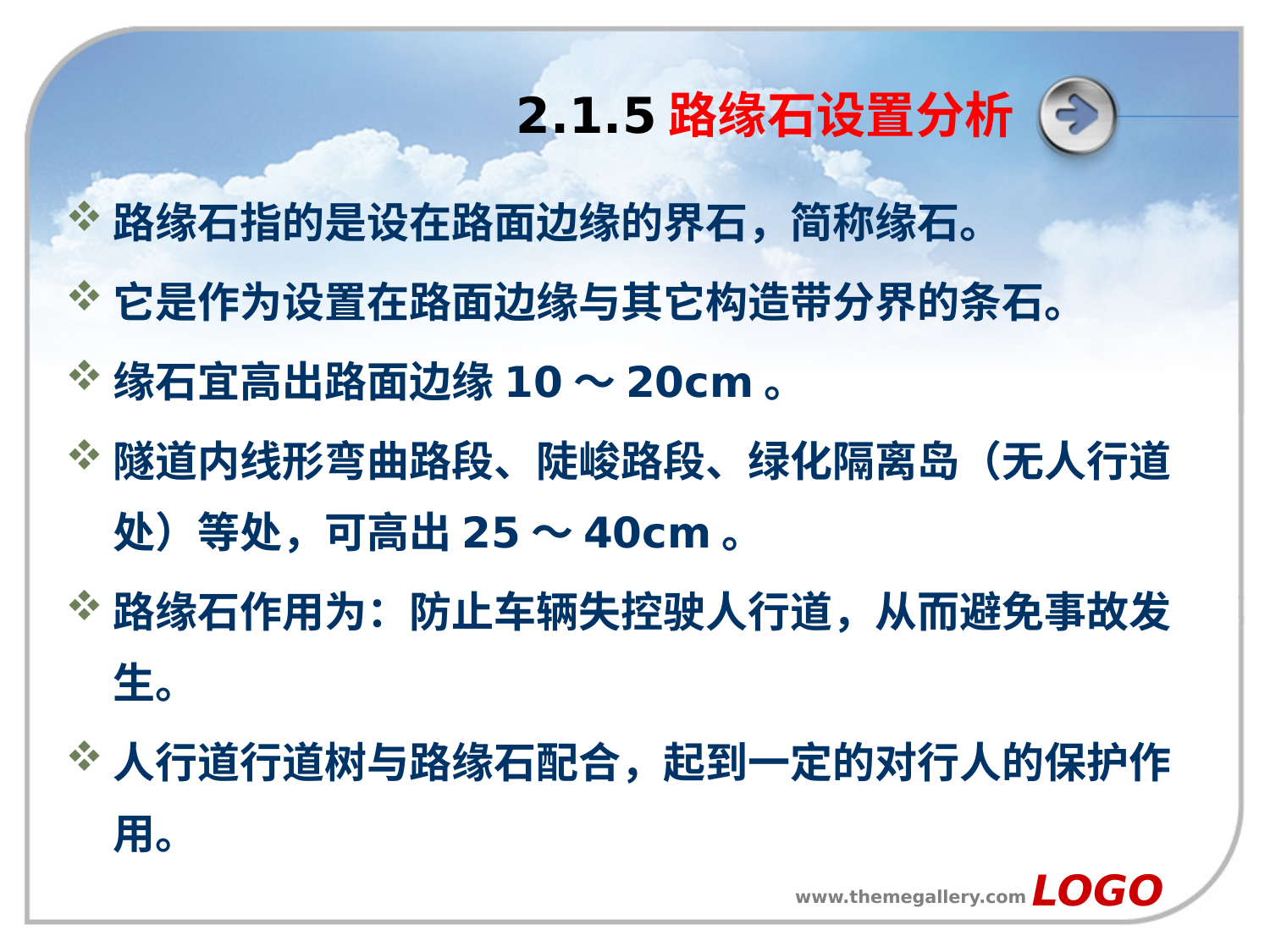

# 2.1.5路缘石设置分析
路缘石指的是设在路面边缘的界石，简称缘石。
它是作为设置在路面边缘与其它构造带分界的条石。
缘石宜高出路面边缘10～20cm。
隧道内线形弯曲路段、陡峻路段、绿化隔离岛（无人行道处）等处，可高出25～40cm。
路缘石作用为：防止车辆失控驶人行道，从而避免事故发生。
人行道行道树与路缘石配合，起到一定的对行人的保护作用。
LOGO
www.themegallery.com